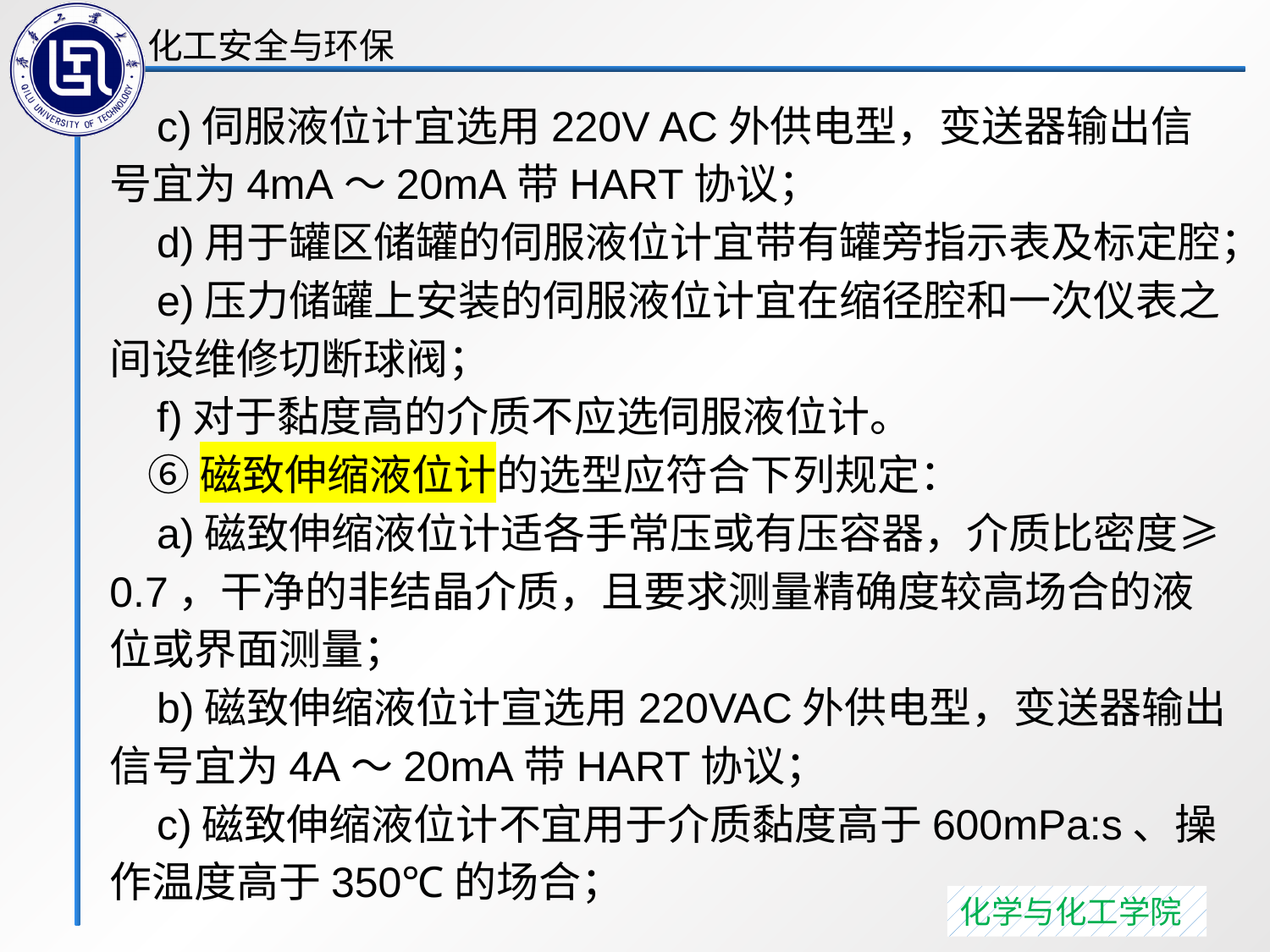

c)伺服液位计宜选用220V AC外供电型，变送器输出信号宜为4mA～20mA带HART协议；
    d)用于罐区储罐的伺服液位计宜带有罐旁指示表及标定腔；
    e)压力储罐上安装的伺服液位计宜在缩径腔和一次仪表之间设维修切断球阀；
    f)对于黏度高的介质不应选伺服液位计。
    ⑥磁致伸缩液位计的选型应符合下列规定：
    a)磁致伸缩液位计适各手常压或有压容器，介质比密度≥0.7，干净的非结晶介质，且要求测量精确度较高场合的液位或界面测量；
    b)磁致伸缩液位计宣选用220VAC外供电型，变送器输出信号宜为4A～20mA带HART协议；
    c)磁致伸缩液位计不宜用于介质黏度高于600mPa:s、操作温度高于350℃的场合；